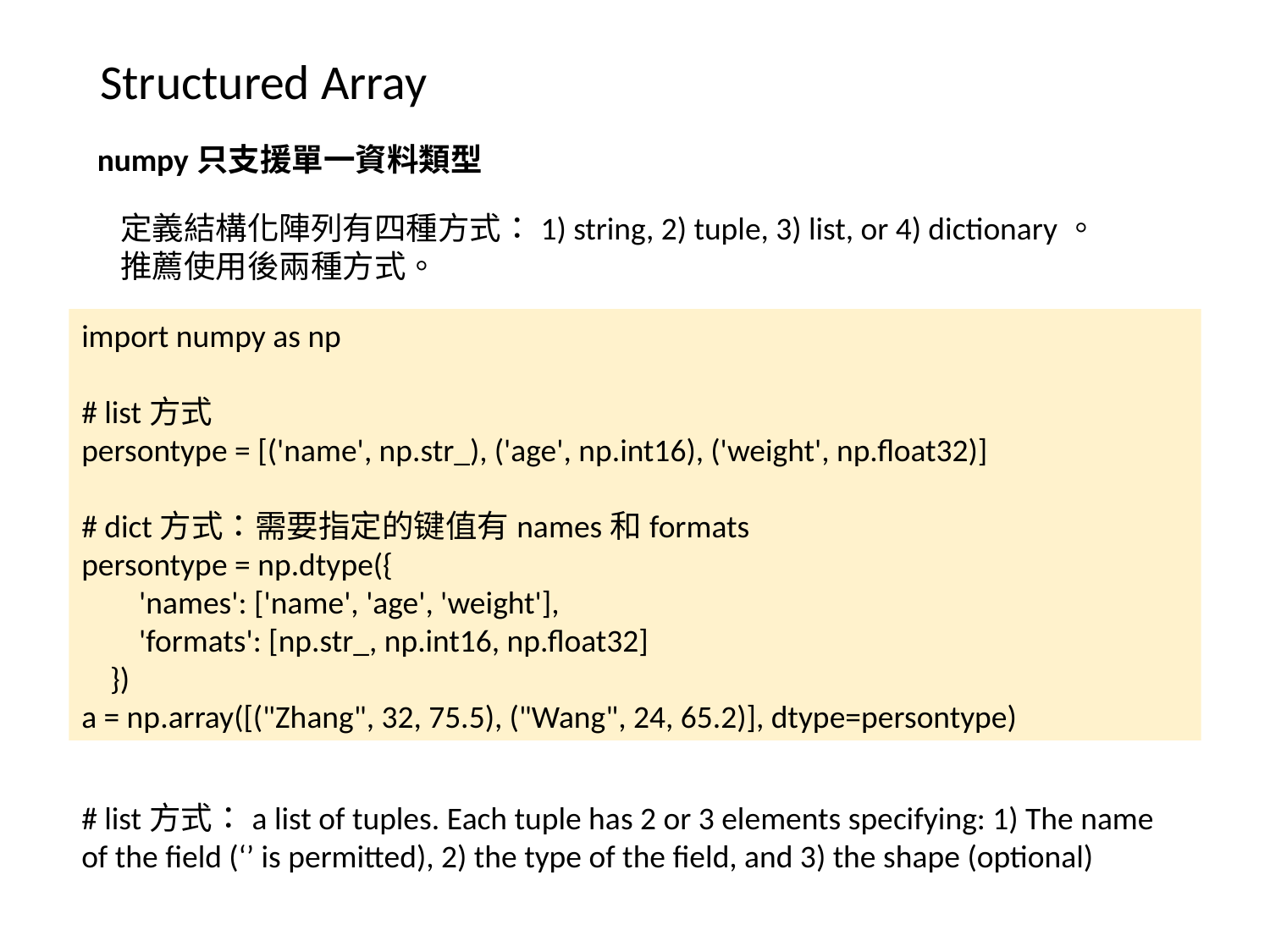

# Structured Array
numpy只支援單一資料類型
定義結構化陣列有四種方式：1) string, 2) tuple, 3) list, or 4) dictionary。
推薦使用後兩種方式。
import numpy as np

# list方式
persontype = [('name', np.str_), ('age', np.int16), ('weight', np.float32)]

# dict方式：需要指定的键值有names和formats
persontype = np.dtype({
        'names': ['name', 'age', 'weight'],
        'formats': [np.str_, np.int16, np.float32]
    })
a = np.array([("Zhang", 32, 75.5), ("Wang", 24, 65.2)], dtype=persontype)
# list方式：a list of tuples. Each tuple has 2 or 3 elements specifying: 1) The name of the field (‘’ is permitted), 2) the type of the field, and 3) the shape (optional)